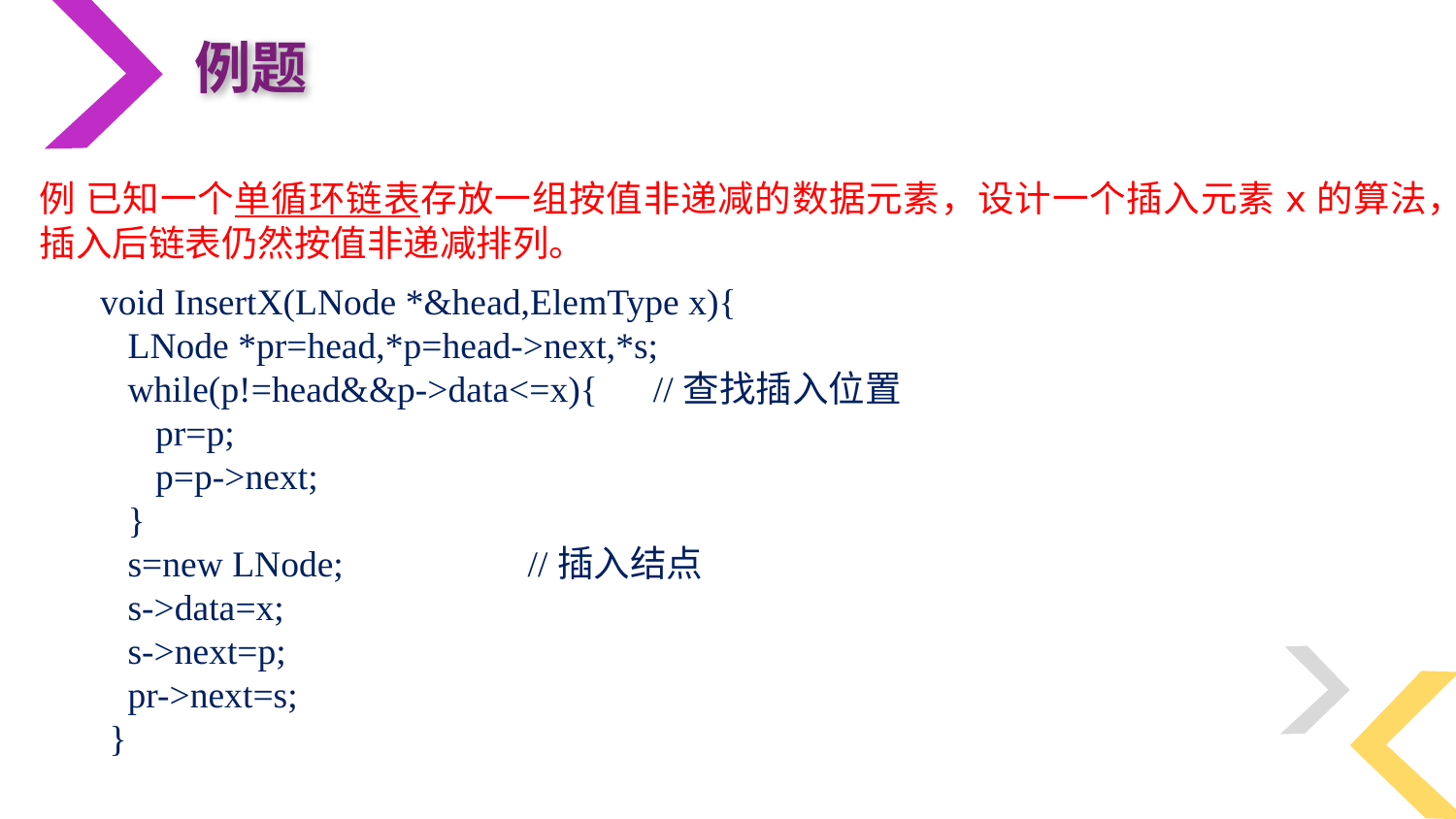

例题
例 已知一个单循环链表存放一组按值非递减的数据元素，设计一个插入元素x的算法，插入后链表仍然按值非递减排列。

void InsertX(LNode *&head,ElemType x){
   LNode *pr=head,*p=head->next,*s;
   while(p!=head&&p->data<=x){      //查找插入位置
      pr=p;
      p=p->next;
   }
   s=new LNode;                    //插入结点
   s->data=x;
   s->next=p;
   pr->next=s;
 }